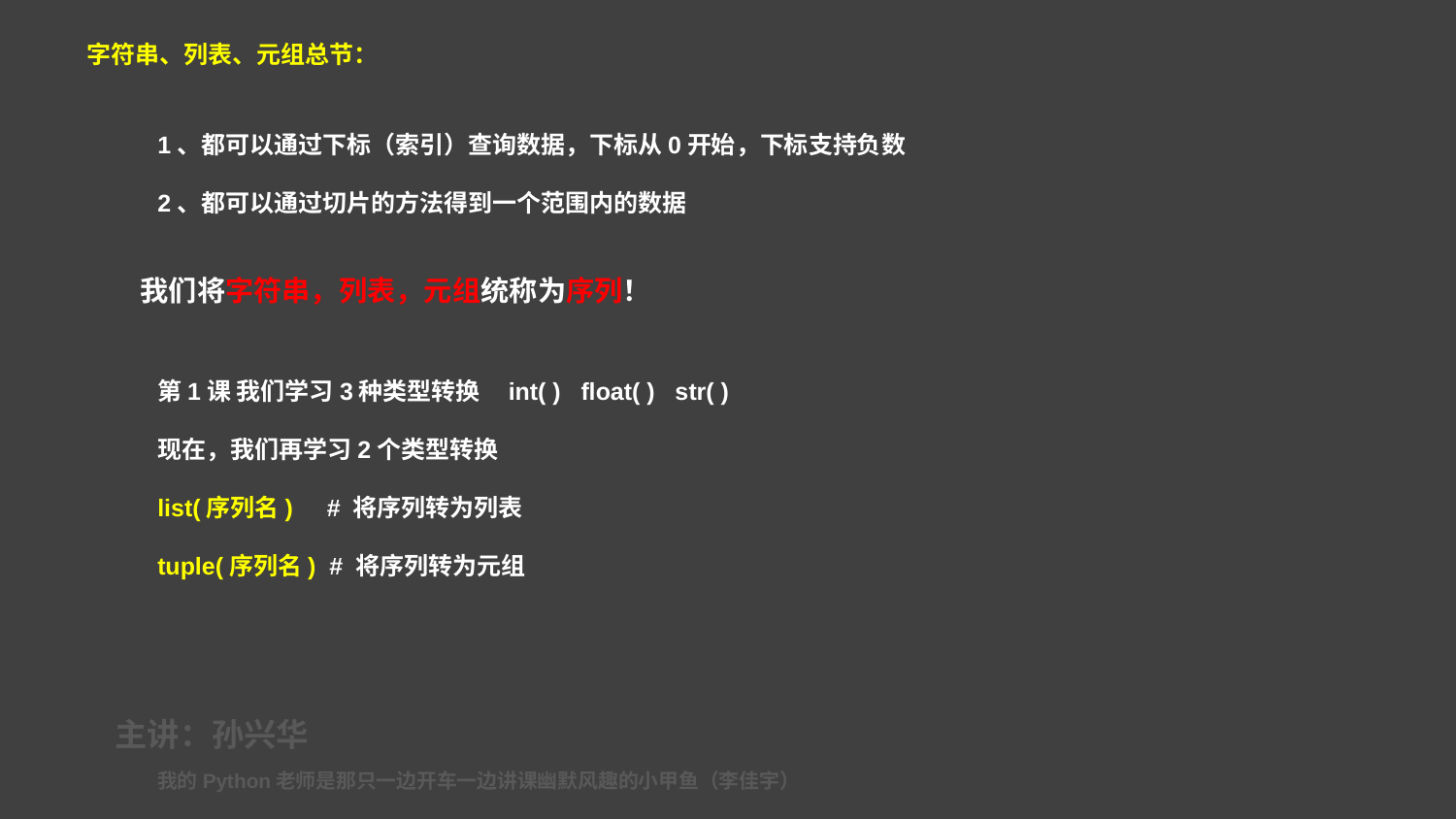

字符串、列表、元组总节：
1、都可以通过下标（索引）查询数据，下标从0开始，下标支持负数

2、都可以通过切片的方法得到一个范围内的数据

我们将字符串，列表，元组统称为序列！
第1课 我们学习3种类型转换    int( )   float( )   str( )

现在，我们再学习2个类型转换

list(序列名)     # 将序列转为列表

tuple(序列名)  # 将序列转为元组